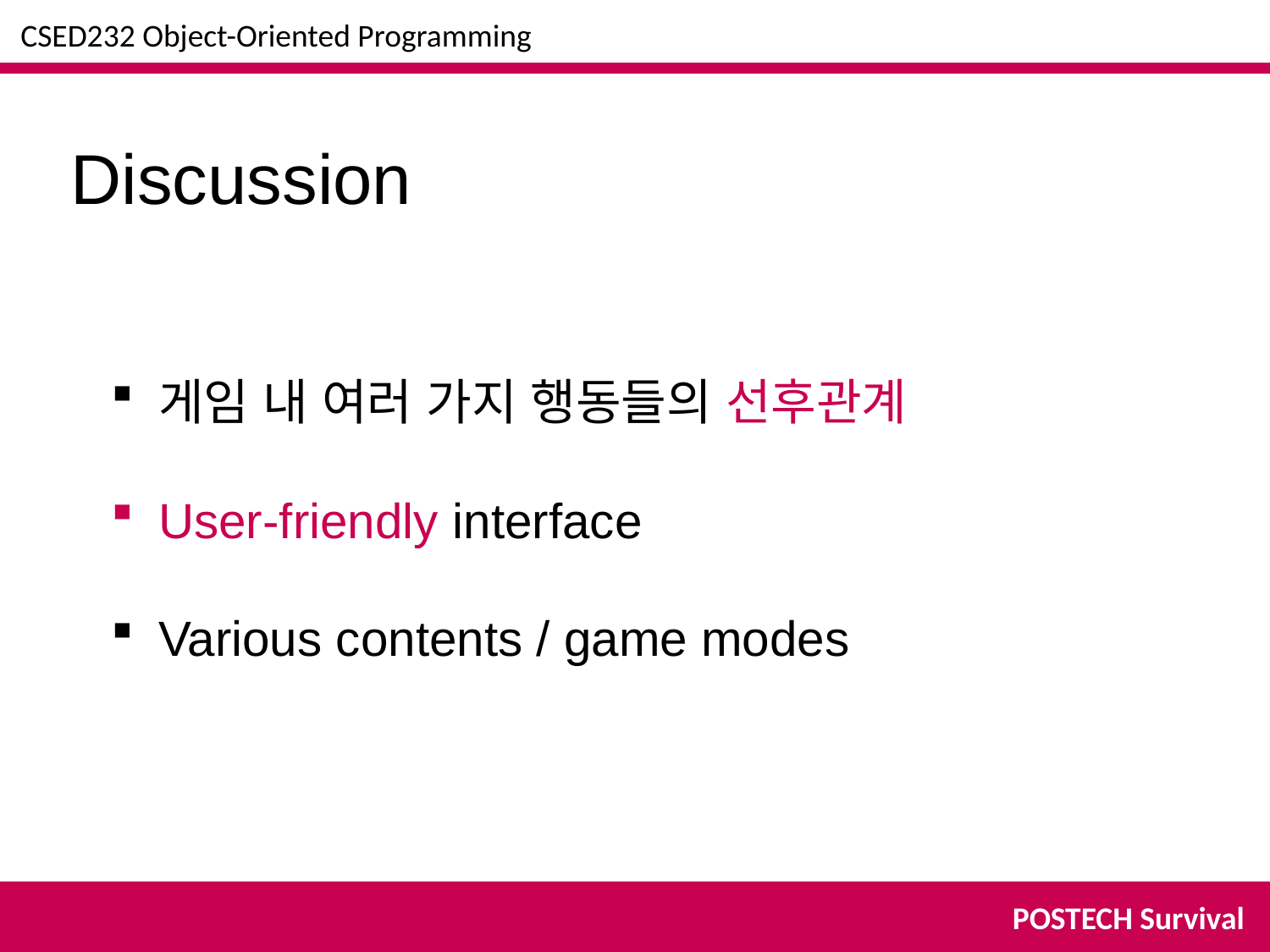

CSED232 Object-Oriented Programming
Discussion
게임 내 여러 가지 행동들의 선후관계

User-friendly interface

Various contents / game modes

POSTECH Survival